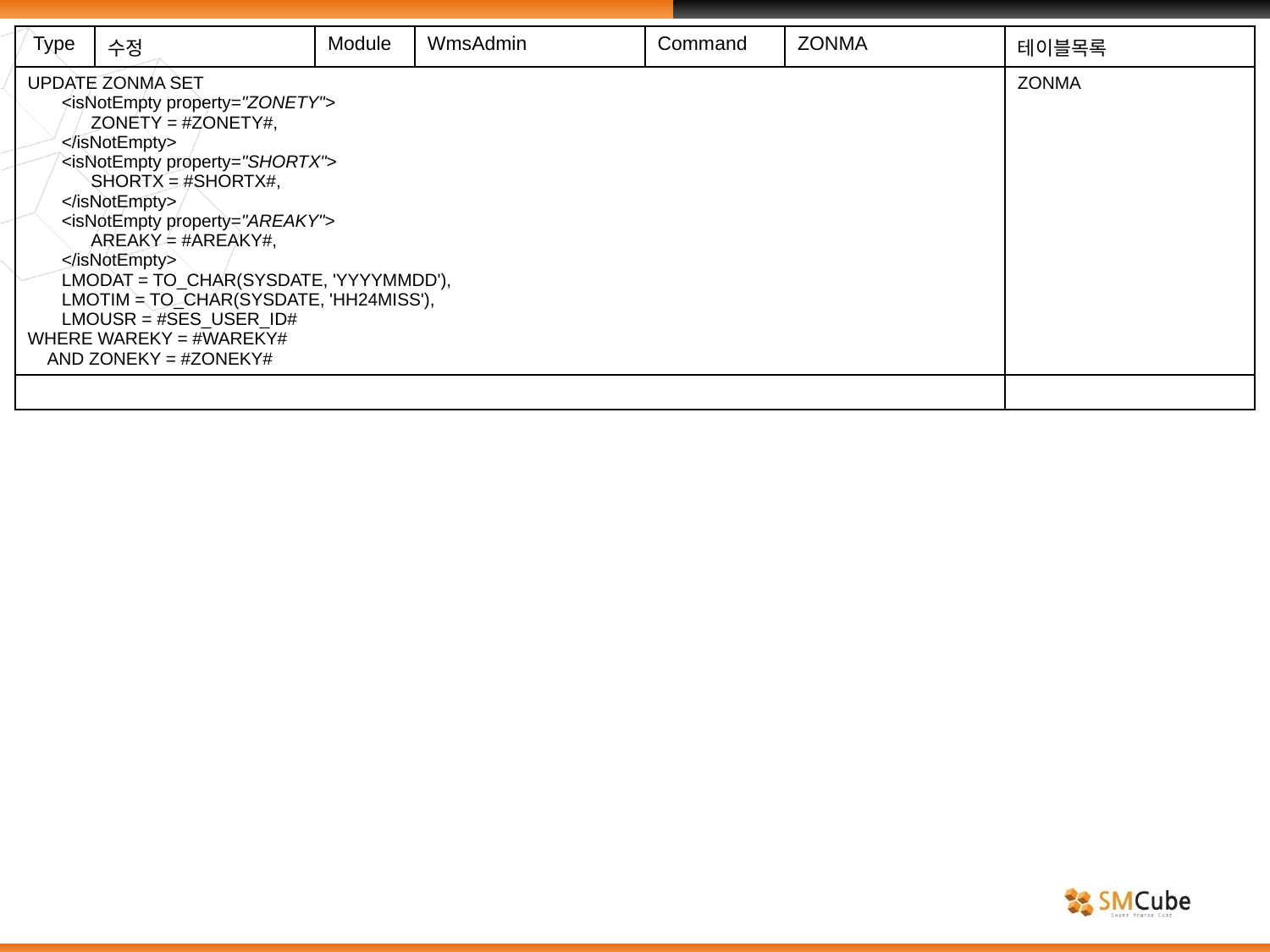

| Type | 수정 | Module | WmsAdmin | Command | ZONMA | 테이블목록 |
| --- | --- | --- | --- | --- | --- | --- |
| UPDATE ZONMA SET <isNotEmpty property="ZONETY"> ZONETY = #ZONETY#, </isNotEmpty> <isNotEmpty property="SHORTX"> SHORTX = #SHORTX#, </isNotEmpty> <isNotEmpty property="AREAKY"> AREAKY = #AREAKY#, </isNotEmpty> LMODAT = TO\_CHAR(SYSDATE, 'YYYYMMDD'), LMOTIM = TO\_CHAR(SYSDATE, 'HH24MISS'), LMOUSR = #SES\_USER\_ID# WHERE WAREKY = #WAREKY# AND ZONEKY = #ZONEKY# |  |  |  |  |  | ZONMA |
|  |  |  |  |  |  |  |